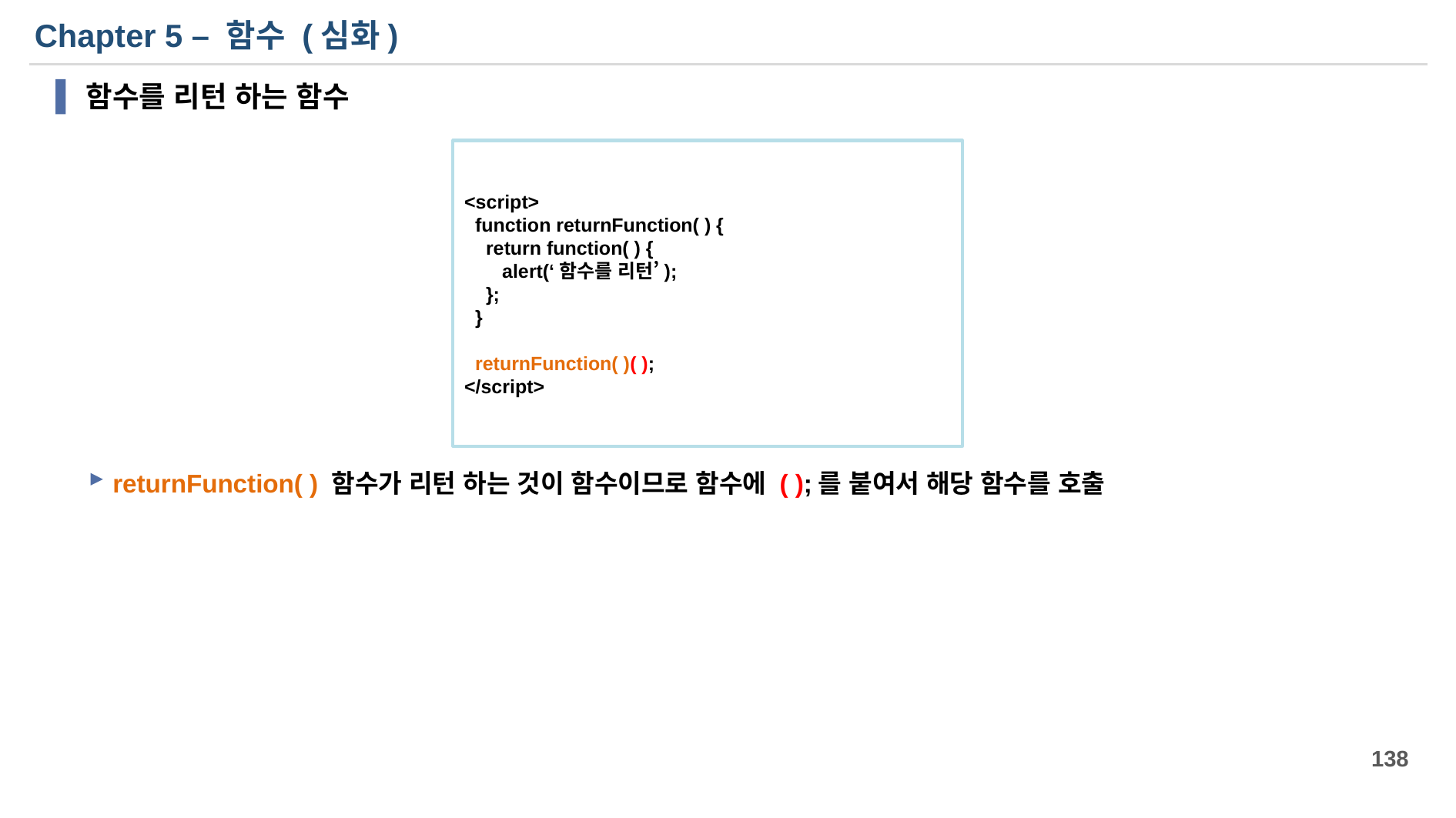

# Chapter 5 – 함수 (심화)
함수를 리턴 하는 함수

returnFunction( ) 함수가 리턴 하는 것이 함수이므로 함수에 ( );를 붙여서 해당 함수를 호출

<script>
  function returnFunction( ) {
    return function( ) {
       alert(‘함수를 리턴’);
    };
  }

  returnFunction( )( );
</script>
138